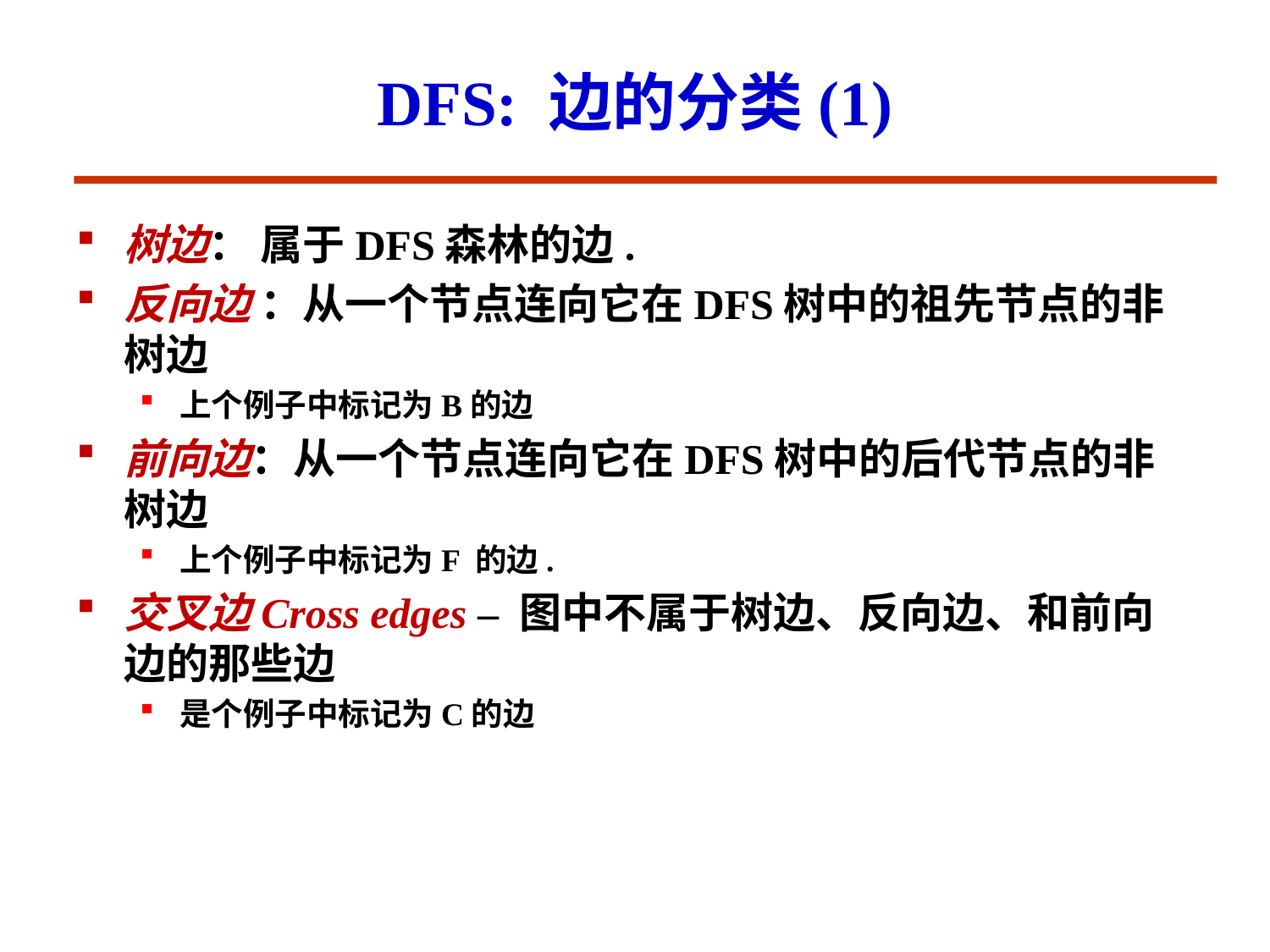

# DFS: 边的分类(1)
树边： 属于DFS森林的边.
反向边 ：从一个节点连向它在DFS树中的祖先节点的非树边
上个例子中标记为B的边
前向边：从一个节点连向它在DFS树中的后代节点的非树边
上个例子中标记为F 的边.
交叉边Cross edges – 图中不属于树边、反向边、和前向边的那些边
是个例子中标记为C的边